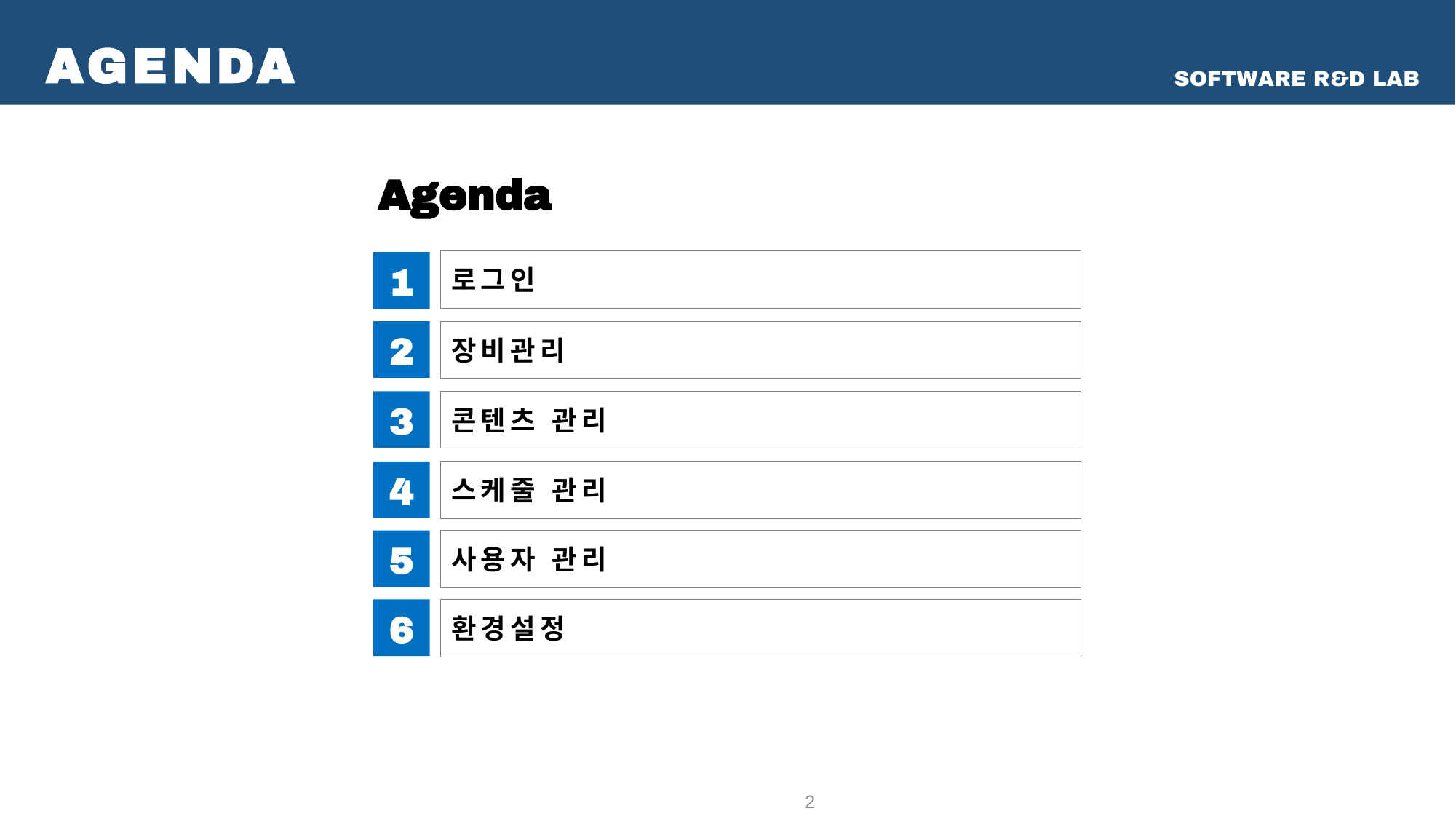

AGENDA
SOFTWARE R&D LAB
Agenda
로그인
1
장비관리
2
콘텐츠 관리
3
스케줄 관리
4
사용자 관리
5
환경설정
6
2